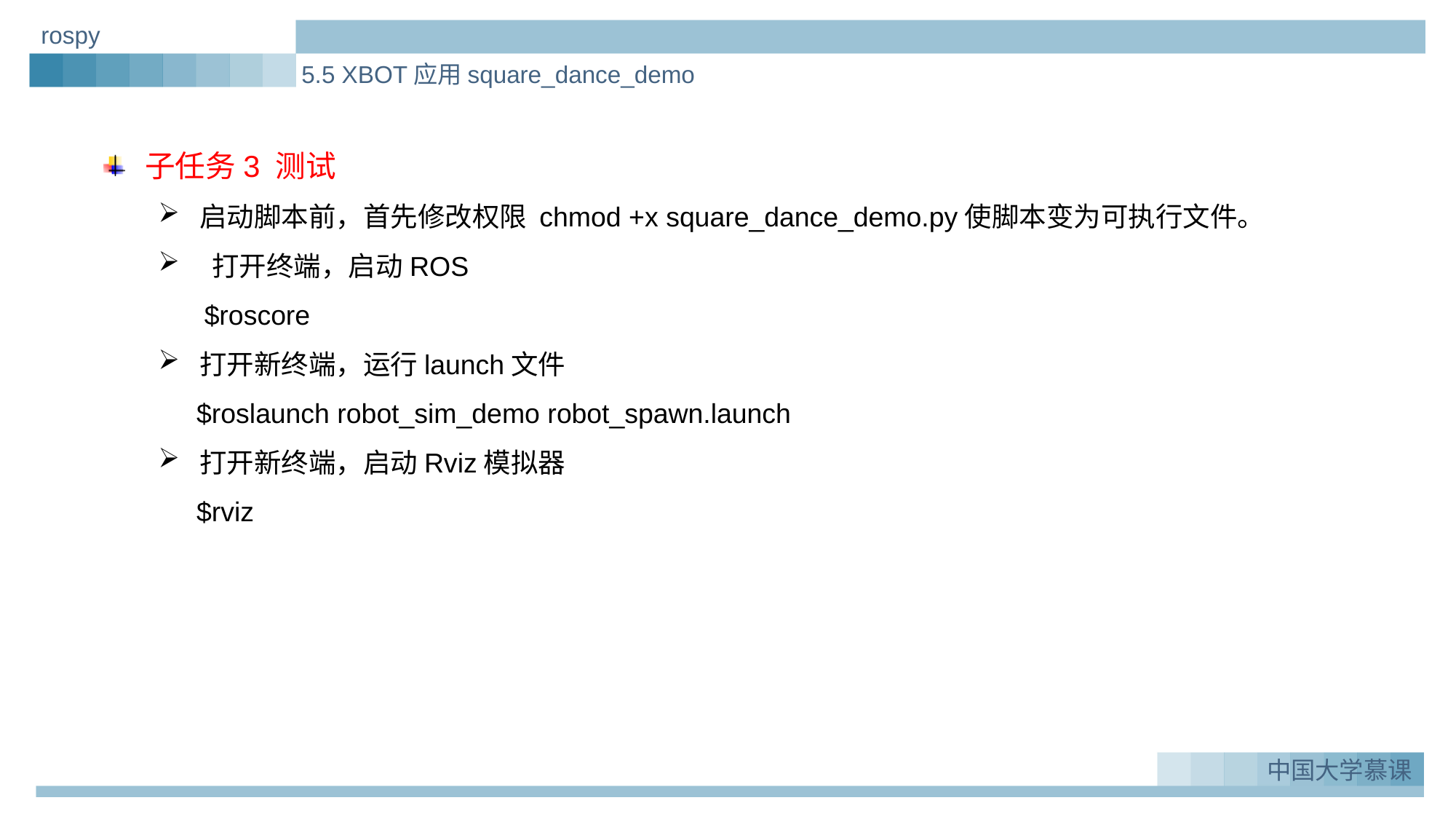

rospy
5.5 XBOT应用square_dance_demo
子任务3 测试
启动脚本前，首先修改权限 chmod +x square_dance_demo.py使脚本变为可执行文件。
 打开终端，启动ROS
      $roscore
打开新终端，运行launch文件
     $roslaunch robot_sim_demo robot_spawn.launch
打开新终端，启动Rviz模拟器
     $rviz

实例一：Greeting_demo
1.
中国大学慕课